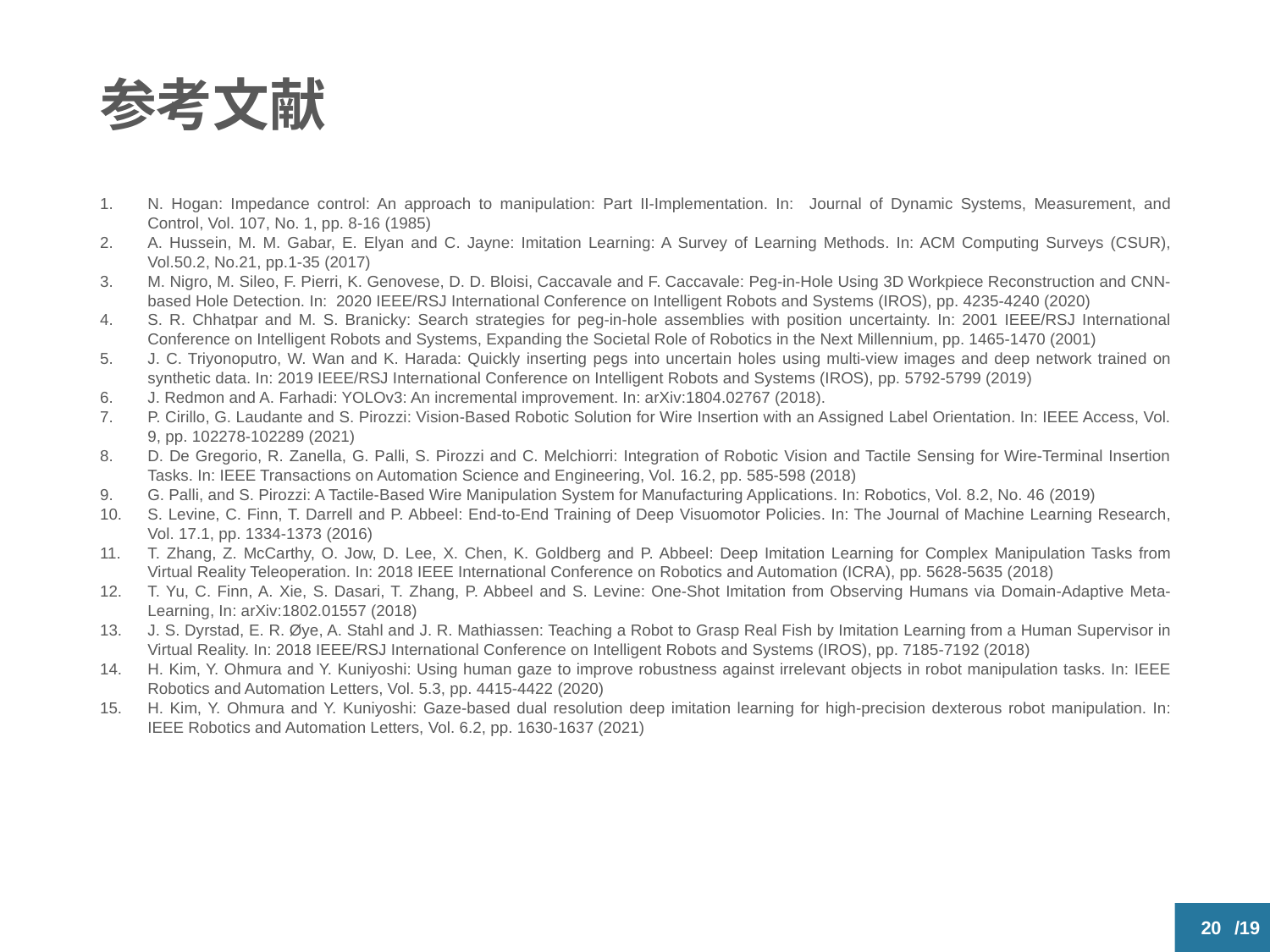

# 参考文献
N. Hogan: Impedance control: An approach to manipulation: Part II-Implementation. In:  Journal of Dynamic Systems, Measurement, and Control, Vol. 107, No. 1, pp. 8-16 (1985)
A. Hussein, M. M. Gabar, E. Elyan and C. Jayne: Imitation Learning: A Survey of Learning Methods. In: ACM Computing Surveys (CSUR), Vol.50.2, No.21, pp.1-35 (2017)
M. Nigro, M. Sileo, F. Pierri, K. Genovese, D. D. Bloisi, Caccavale and F. Caccavale: Peg-in-Hole Using 3D Workpiece Reconstruction and CNN-based Hole Detection. In:  2020 IEEE/RSJ International Conference on Intelligent Robots and Systems (IROS), pp. 4235-4240 (2020)
S. R. Chhatpar and M. S. Branicky: Search strategies for peg-in-hole assemblies with position uncertainty. In: 2001 IEEE/RSJ International Conference on Intelligent Robots and Systems, Expanding the Societal Role of Robotics in the Next Millennium, pp. 1465-1470 (2001)
J. C. Triyonoputro, W. Wan and K. Harada: Quickly inserting pegs into uncertain holes using multi-view images and deep network trained on synthetic data. In: 2019 IEEE/RSJ International Conference on Intelligent Robots and Systems (IROS), pp. 5792-5799 (2019)
J. Redmon and A. Farhadi: YOLOv3: An incremental improvement. In: arXiv:1804.02767 (2018).
P. Cirillo, G. Laudante and S. Pirozzi: Vision-Based Robotic Solution for Wire Insertion with an Assigned Label Orientation. In: IEEE Access, Vol. 9, pp. 102278-102289 (2021)
D. De Gregorio, R. Zanella, G. Palli, S. Pirozzi and C. Melchiorri: Integration of Robotic Vision and Tactile Sensing for Wire-Terminal Insertion Tasks. In: IEEE Transactions on Automation Science and Engineering, Vol. 16.2, pp. 585-598 (2018)
G. Palli, and S. Pirozzi: A Tactile-Based Wire Manipulation System for Manufacturing Applications. In: Robotics, Vol. 8.2, No. 46 (2019)
S. Levine, C. Finn, T. Darrell and P. Abbeel: End-to-End Training of Deep Visuomotor Policies. In: The Journal of Machine Learning Research, Vol. 17.1, pp. 1334-1373 (2016)
T. Zhang, Z. McCarthy, O. Jow, D. Lee, X. Chen, K. Goldberg and P. Abbeel: Deep Imitation Learning for Complex Manipulation Tasks from Virtual Reality Teleoperation. In: 2018 IEEE International Conference on Robotics and Automation (ICRA), pp. 5628-5635 (2018)
T. Yu, C. Finn, A. Xie, S. Dasari, T. Zhang, P. Abbeel and S. Levine: One-Shot Imitation from Observing Humans via Domain-Adaptive Meta-Learning, In: arXiv:1802.01557 (2018)
J. S. Dyrstad, E. R. Øye, A. Stahl and J. R. Mathiassen: Teaching a Robot to Grasp Real Fish by Imitation Learning from a Human Supervisor in Virtual Reality. In: 2018 IEEE/RSJ International Conference on Intelligent Robots and Systems (IROS), pp. 7185-7192 (2018)
H. Kim, Y. Ohmura and Y. Kuniyoshi: Using human gaze to improve robustness against irrelevant objects in robot manipulation tasks. In: IEEE Robotics and Automation Letters, Vol. 5.3, pp. 4415-4422 (2020)
H. Kim, Y. Ohmura and Y. Kuniyoshi: Gaze-based dual resolution deep imitation learning for high-precision dexterous robot manipulation. In: IEEE Robotics and Automation Letters, Vol. 6.2, pp. 1630-1637 (2021)

20